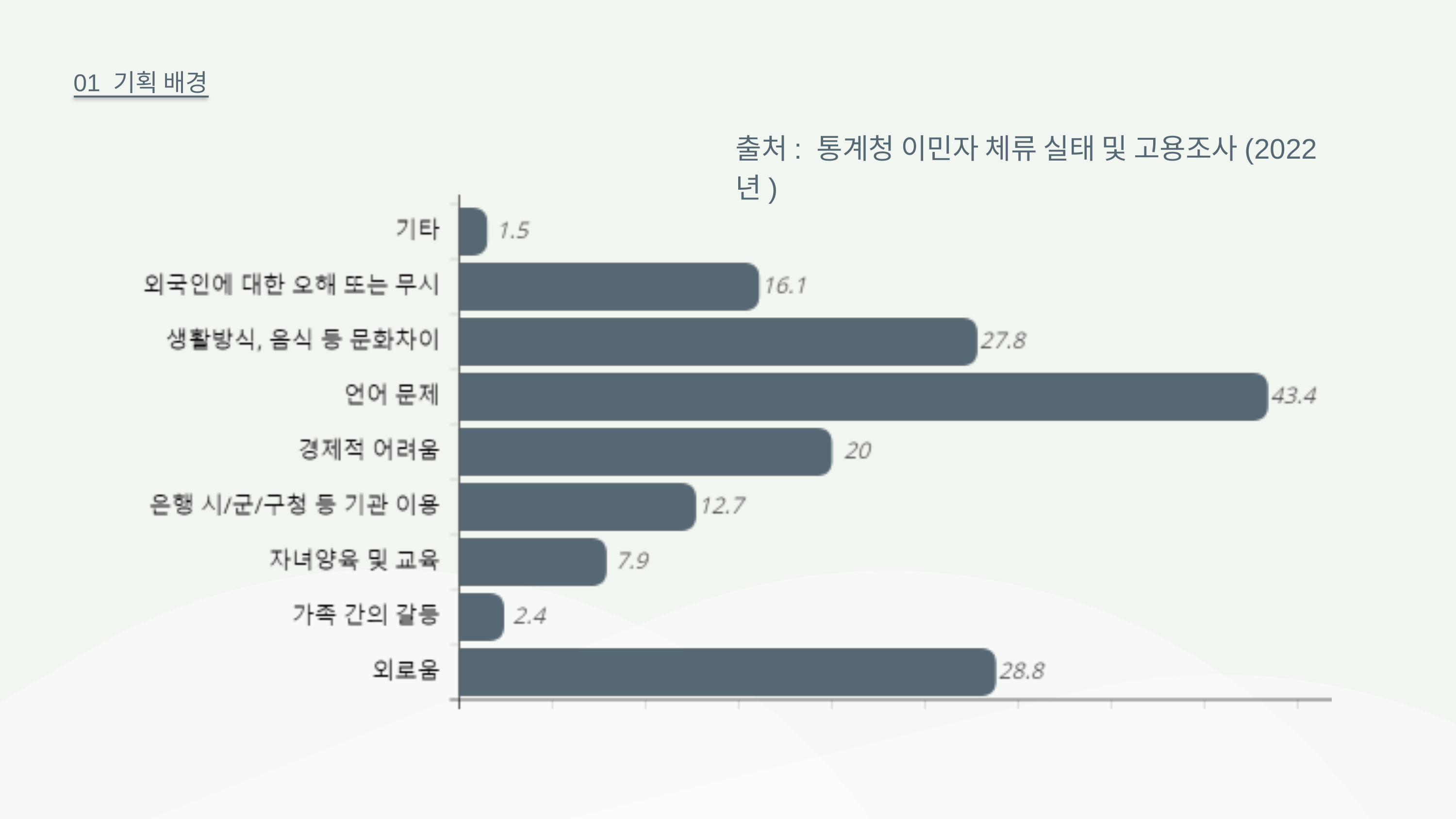

01 기획 배경
출처: 통계청 이민자 체류 실태 및 고용조사(2022년)